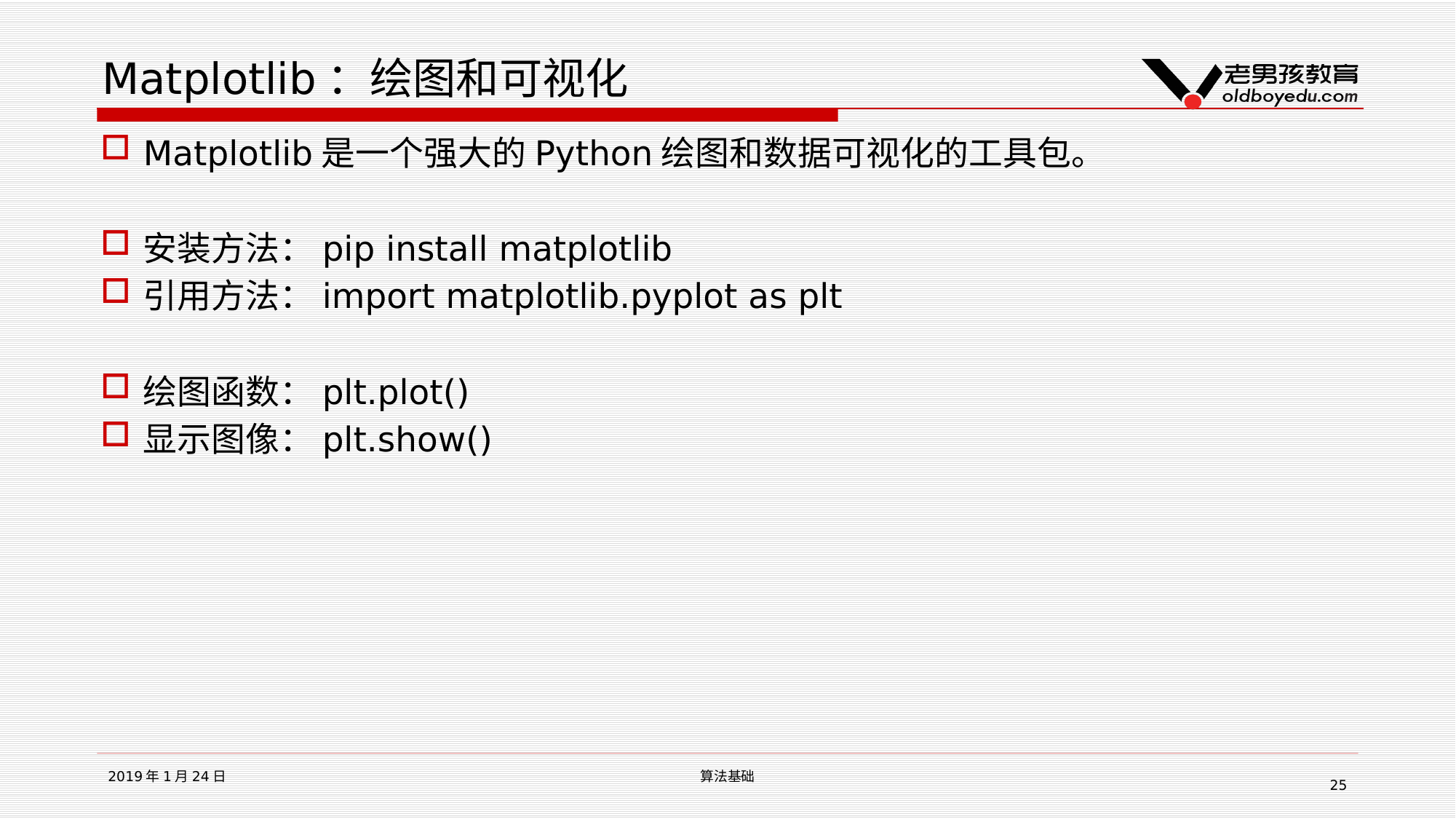

# Matplotlib：绘图和可视化
Matplotlib是一个强大的Python绘图和数据可视化的工具包。

安装方法：pip install matplotlib
引用方法：import matplotlib.pyplot as plt

绘图函数：plt.plot()
显示图像：plt.show()
2019年1月24日
算法基础
25